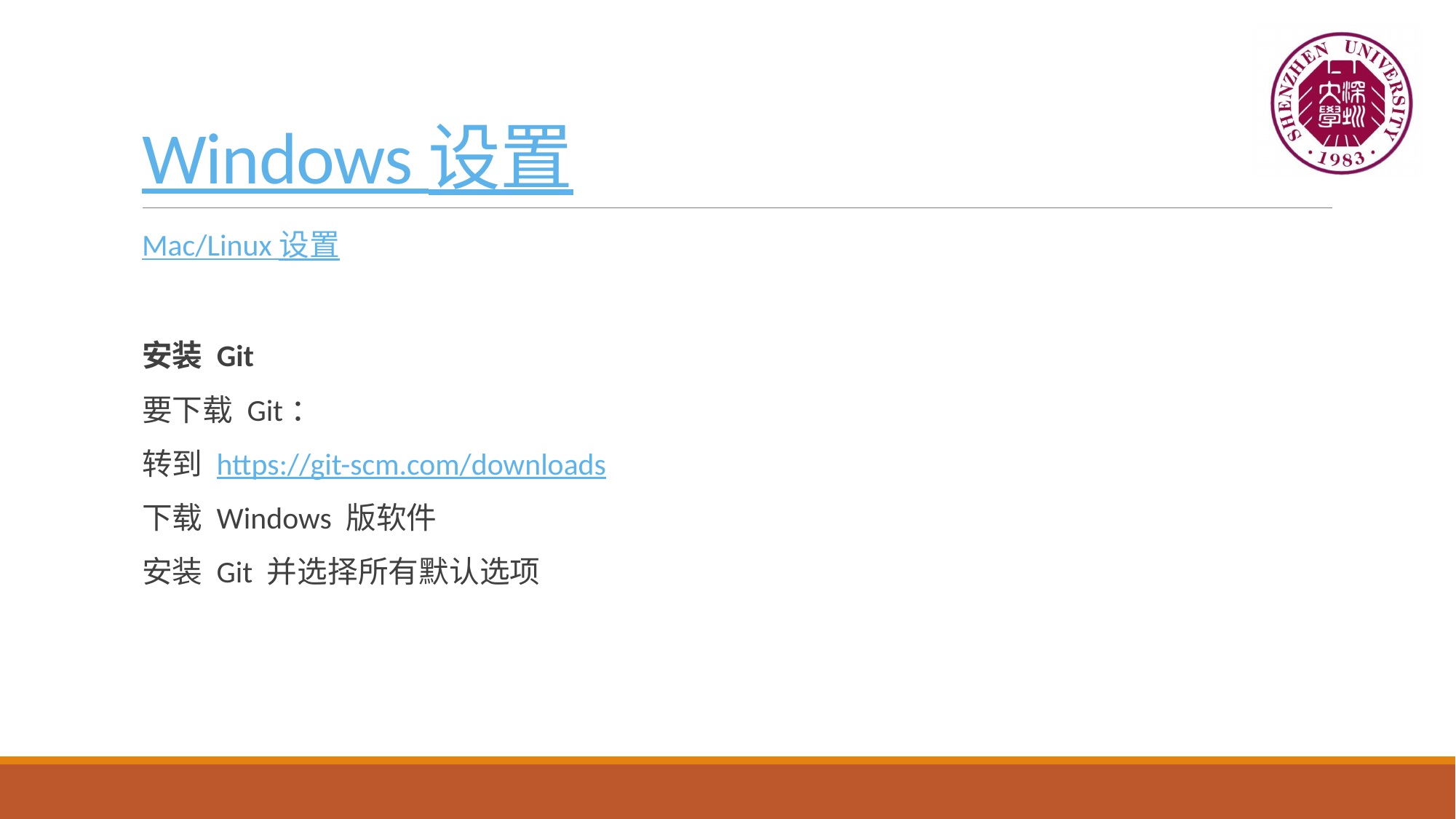

# Windows 设置
Mac/Linux 设置

安装 Git
要下载 Git：
转到 https://git-scm.com/downloads
下载 Windows 版软件
安装 Git 并选择所有默认选项